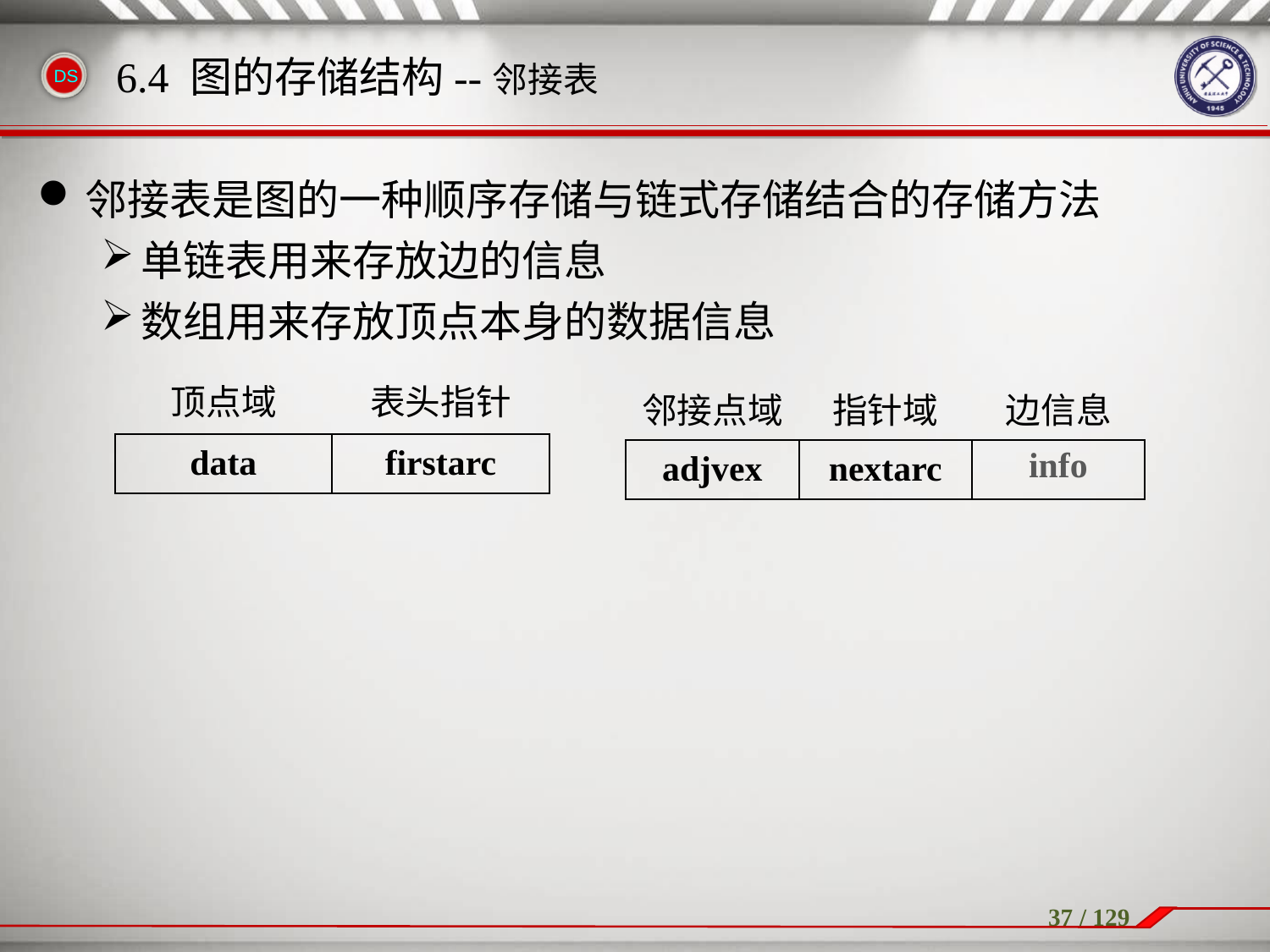

邻接表是图的一种顺序存储与链式存储结合的存储方法
单链表用来存放边的信息
数组用来存放顶点本身的数据信息

6.4 图的存储结构--邻接表
| 顶点域 | 表头指针 |
| --- | --- |
| data | firstarc |
| 邻接点域 | 指针域 | 边信息 |
| --- | --- | --- |
| adjvex | nextarc | info |